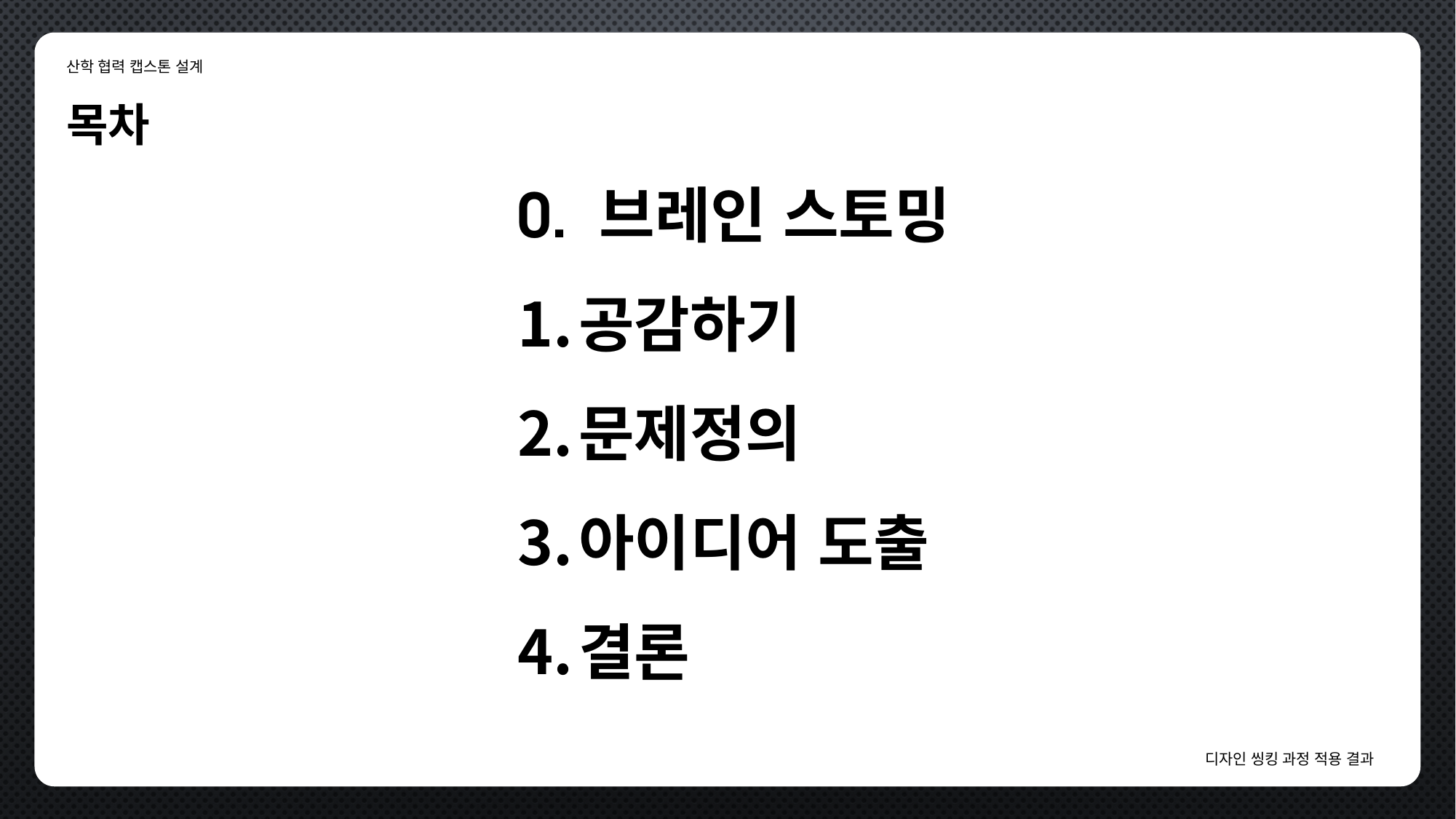

산학 협력 캡스톤 설계
목차
0. 브레인 스토밍
공감하기
문제정의
아이디어 도출
결론
디자인 씽킹 과정 적용 결과